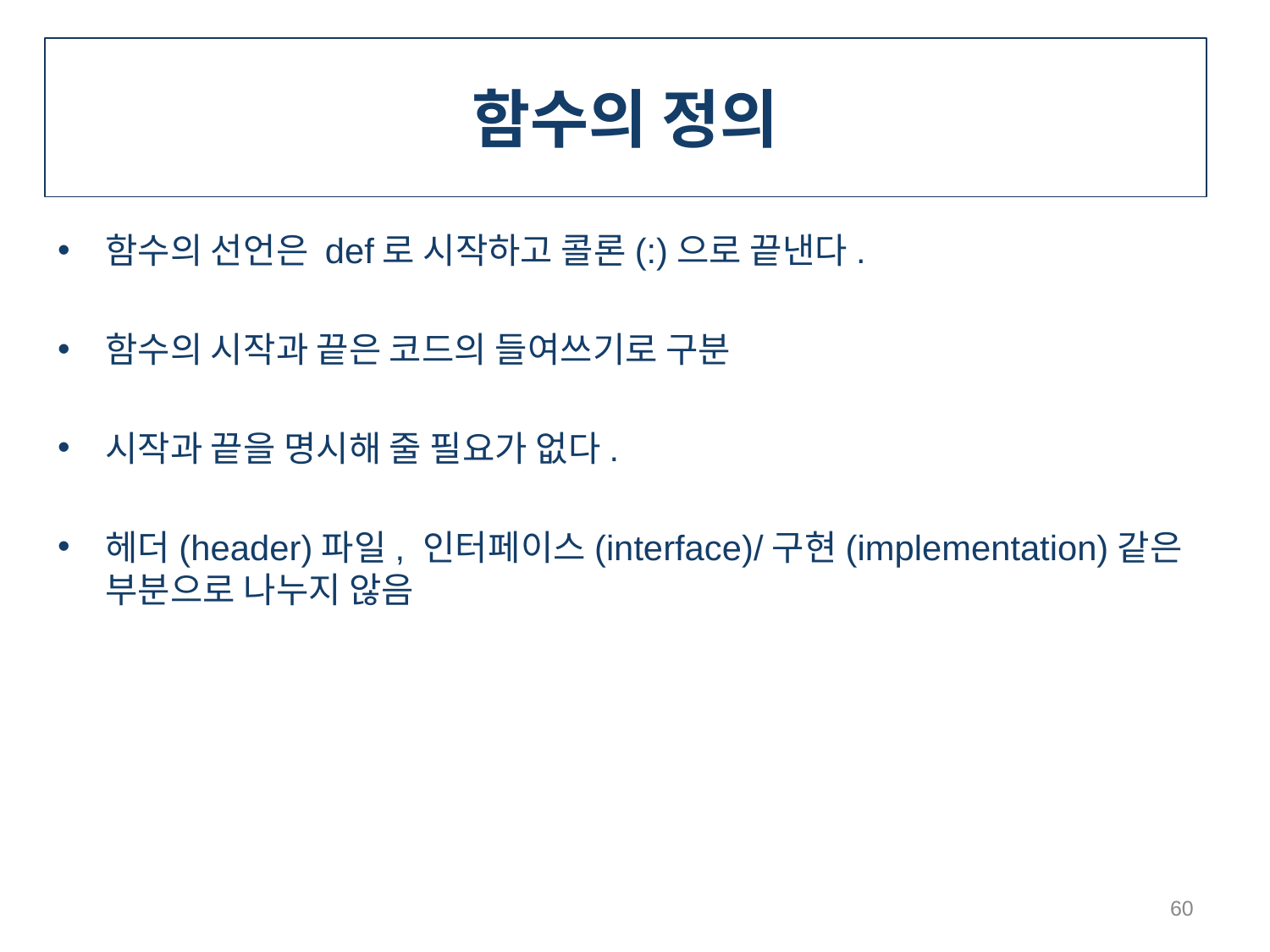

# 함수의 정의
함수의 선언은 def로 시작하고 콜론(:)으로 끝낸다.

함수의 시작과 끝은 코드의 들여쓰기로 구분

시작과 끝을 명시해 줄 필요가 없다.

헤더(header)파일, 인터페이스(interface)/구현(implementation)같은 부분으로 나누지 않음
60